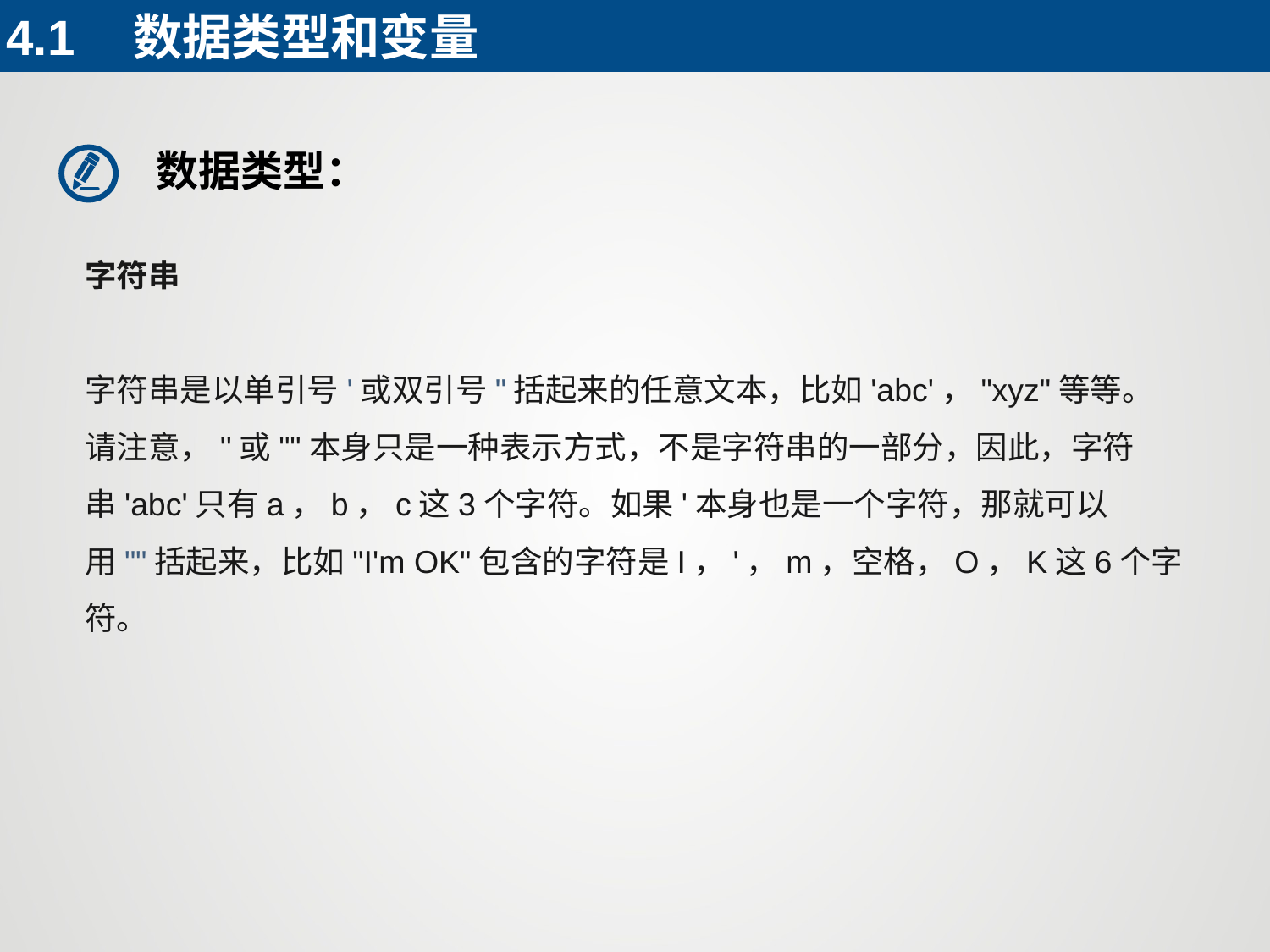

4.1	数据类型和变量
数据类型：

字符串

字符串是以单引号'或双引号"括起来的任意文本，比如'abc'，"xyz"等等。
请注意，''或""本身只是一种表示方式，不是字符串的一部分，因此，字符串'abc'只有a，b，c这3个字符。如果'本身也是一个字符，那就可以用""括起来，比如"I'm OK"包含的字符是I，'，m，空格，O，K这6个字符。